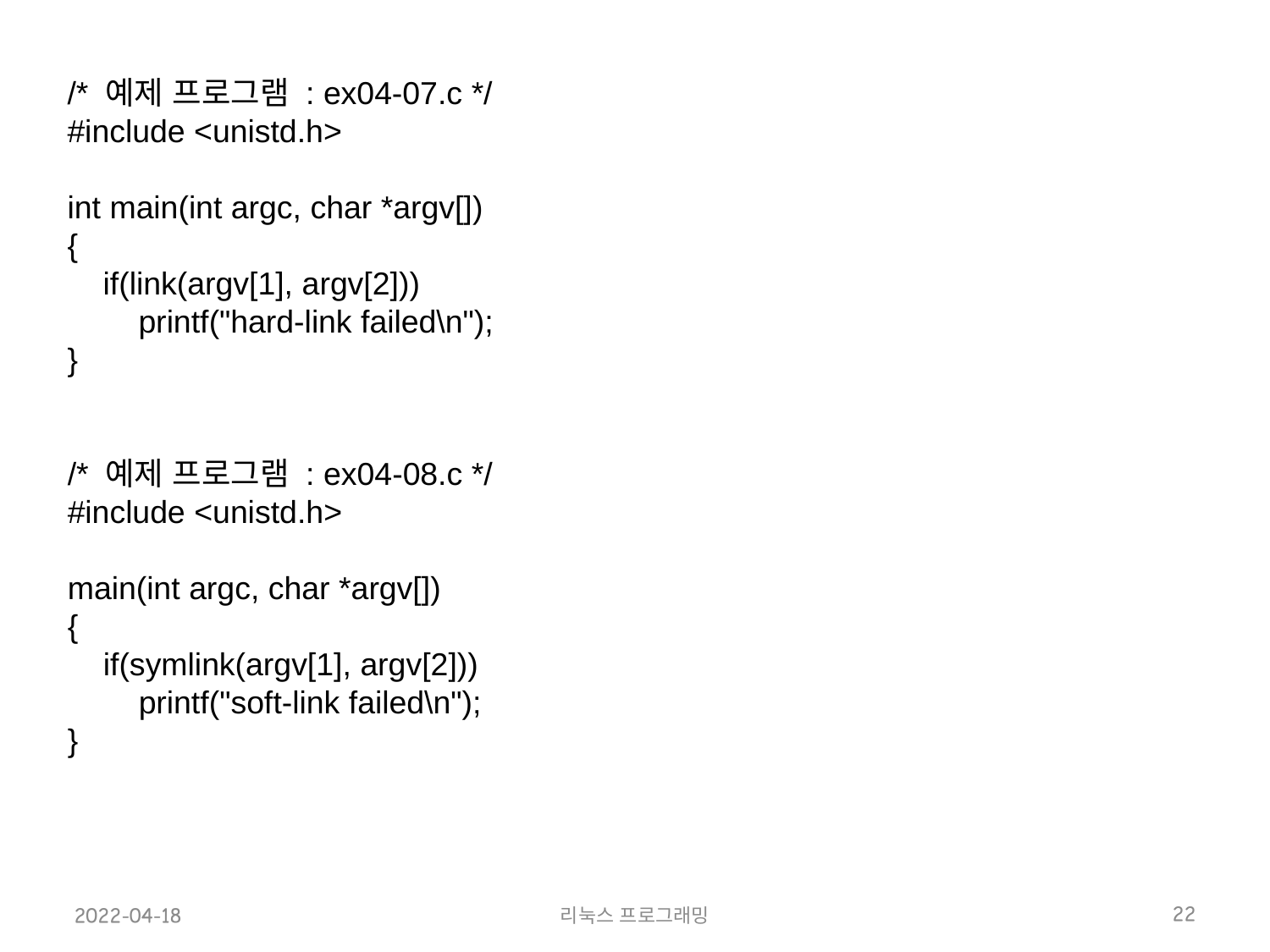

/* 예제 프로그램 : ex04-07.c */
#include <unistd.h>

int main(int argc, char *argv[])
{
    if(link(argv[1], argv[2]))
        printf("hard-link failed\n");
}
/* 예제 프로그램 : ex04-08.c */
#include <unistd.h>

main(int argc, char *argv[])
{
    if(symlink(argv[1], argv[2]))
        printf("soft-link failed\n");
}
2022-04-18
리눅스 프로그래밍
22